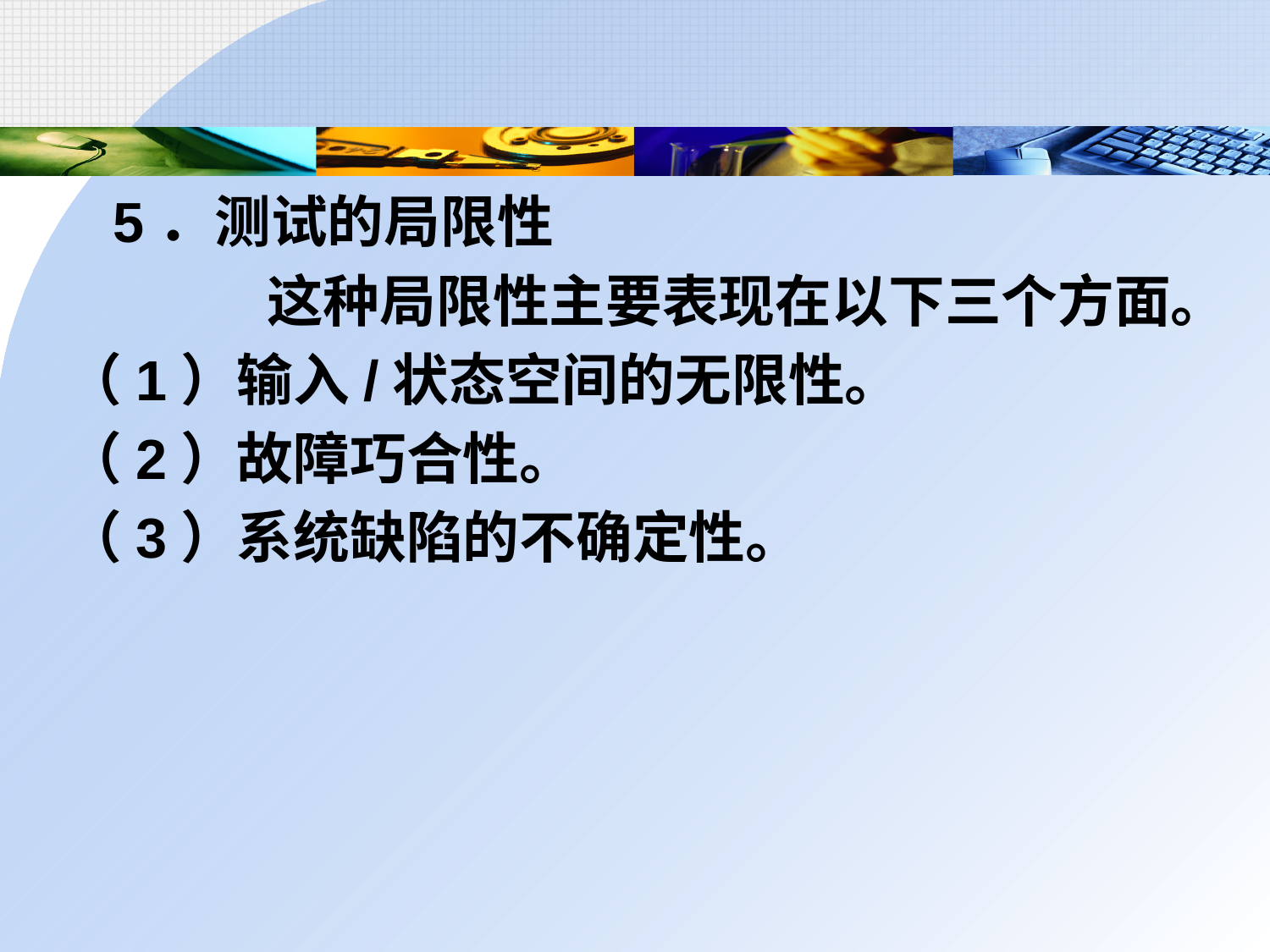

5．测试的局限性
		 这种局限性主要表现在以下三个方面。
（1）输入/状态空间的无限性。
（2）故障巧合性。
（3）系统缺陷的不确定性。